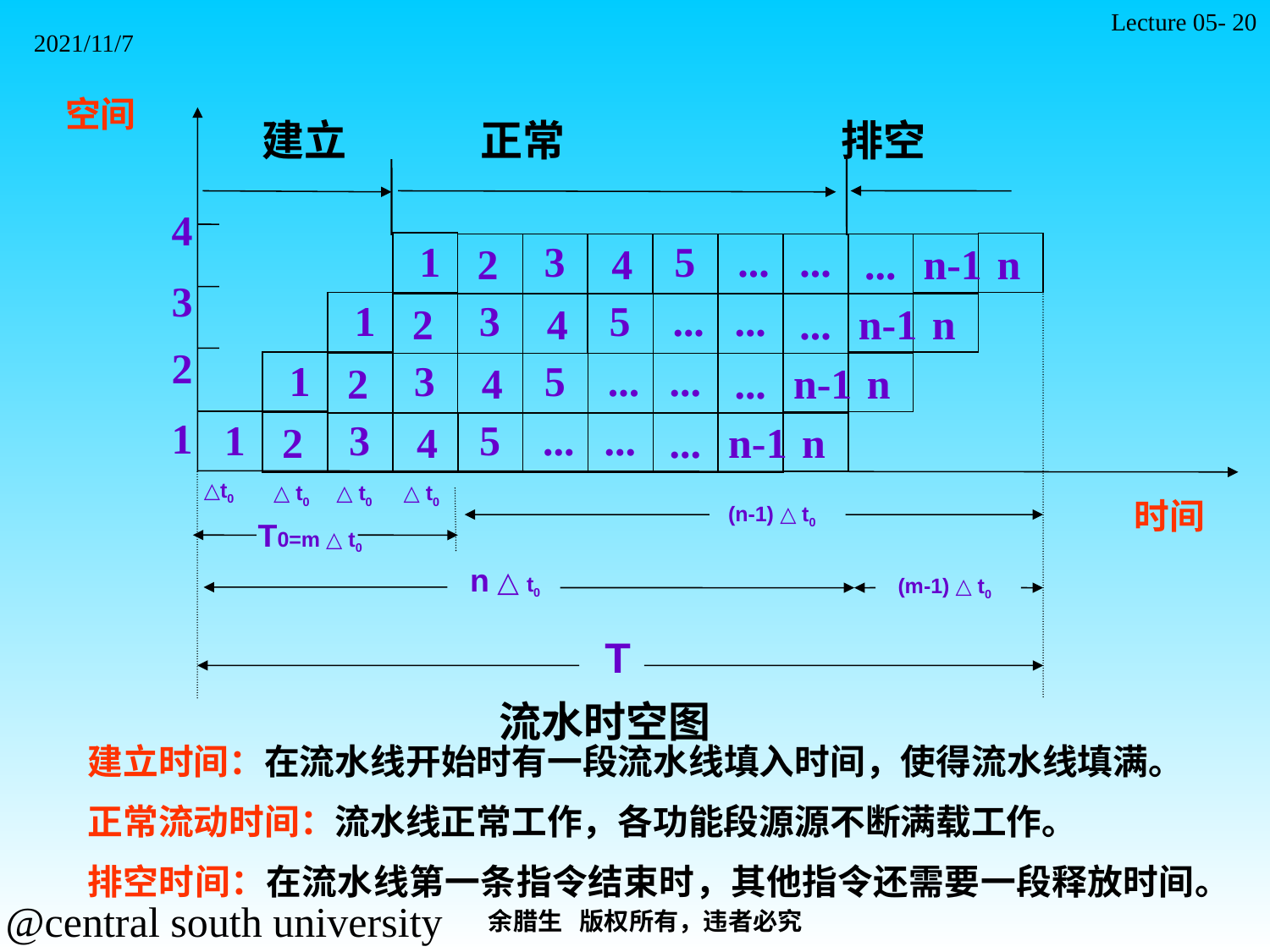

Lecture 05- 20
2021/11/7
空间
建立              正常                             排空

4
1
3
5
...
...
2
4
...
n-1
n

1
3
5
...
...
2
4
...
n-1
n

1
3
5
...
...
2
4
...
n-1
n

1
3
5
...
...
2
4
...
n-1
n

3
2
1
△t0

△ t0
△ t0
△ t0

时间
(n-1) △ t0
T0=m △ t0

n △ t0

T

(m-1) △ t0

流水时空图
建立时间：在流水线开始时有一段流水线填入时间，使得流水线填满。
正常流动时间：流水线正常工作，各功能段源源不断满载工作。
排空时间：在流水线第一条指令结束时，其他指令还需要一段释放时间。
余腊生   版权所有，违者必究